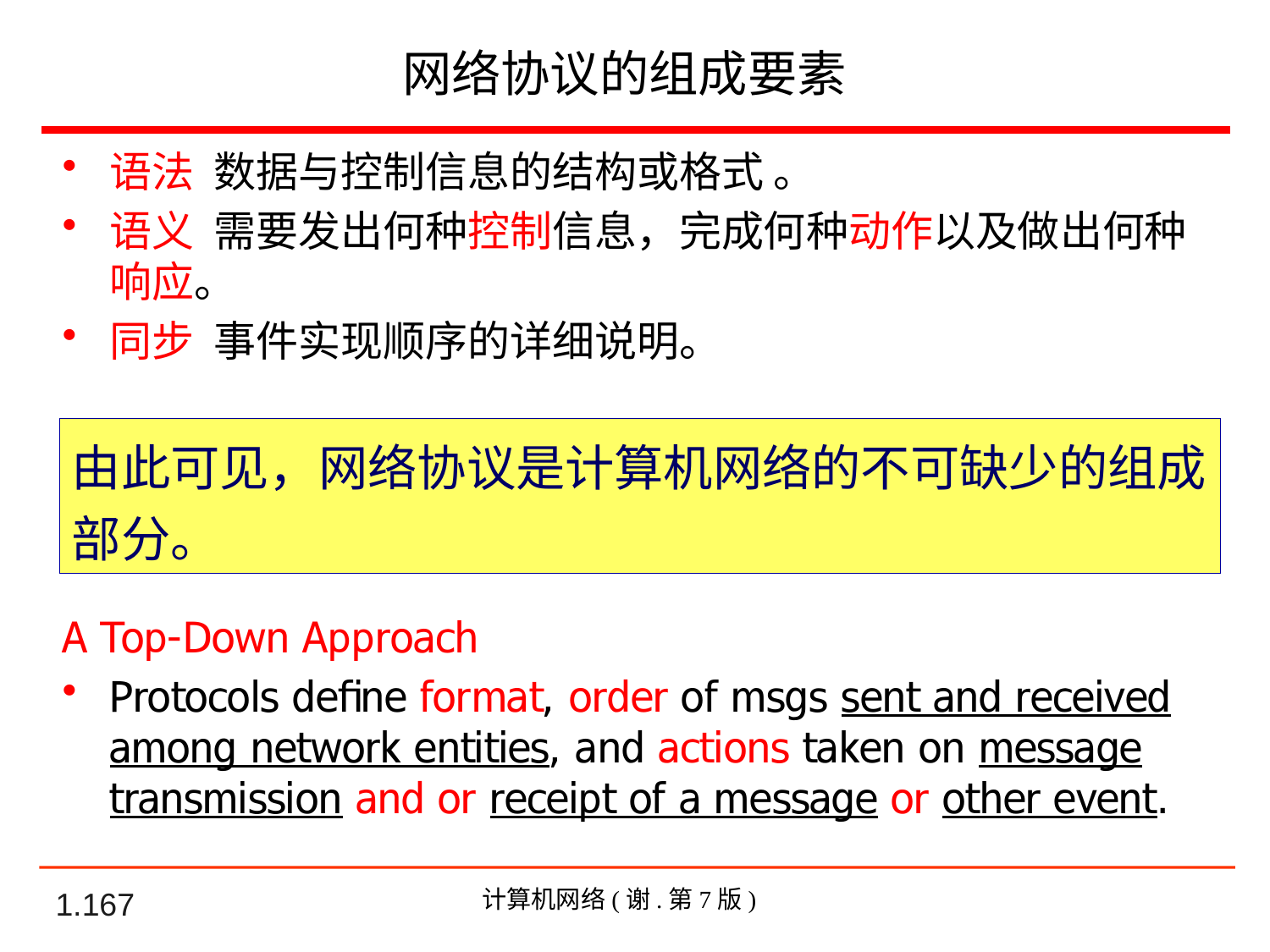

网络协议的组成要素
语法  数据与控制信息的结构或格式 。
语义  需要发出何种控制信息，完成何种动作以及做出何种响应。
同步  事件实现顺序的详细说明。

A Top-Down Approach
Protocols define format, order of msgs sent and received among network entities, and actions taken on message transmission and or receipt of a message or other event.
由此可见，网络协议是计算机网络的不可缺少的组成部分。